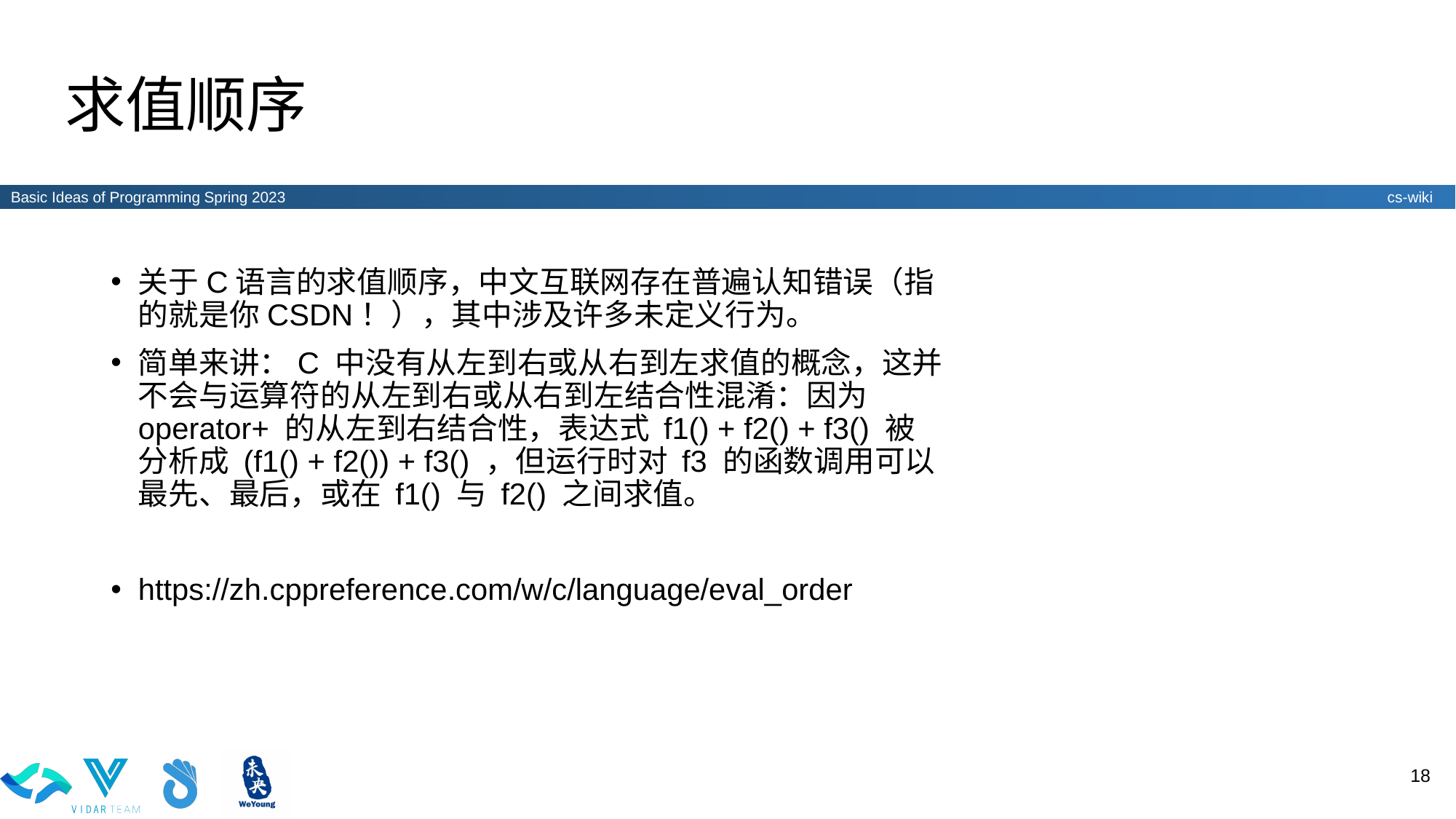

# 求值顺序
关于C语言的求值顺序，中文互联网存在普遍认知错误（指的就是你CSDN！），其中涉及许多未定义行为。
简单来讲：C 中没有从左到右或从右到左求值的概念，这并不会与运算符的从左到右或从右到左结合性混淆：因为 operator+ 的从左到右结合性，表达式 f1() + f2() + f3() 被分析成 (f1() + f2()) + f3() ，但运行时对 f3 的函数调用可以最先、最后，或在 f1() 与 f2() 之间求值。

https://zh.cppreference.com/w/c/language/eval_order